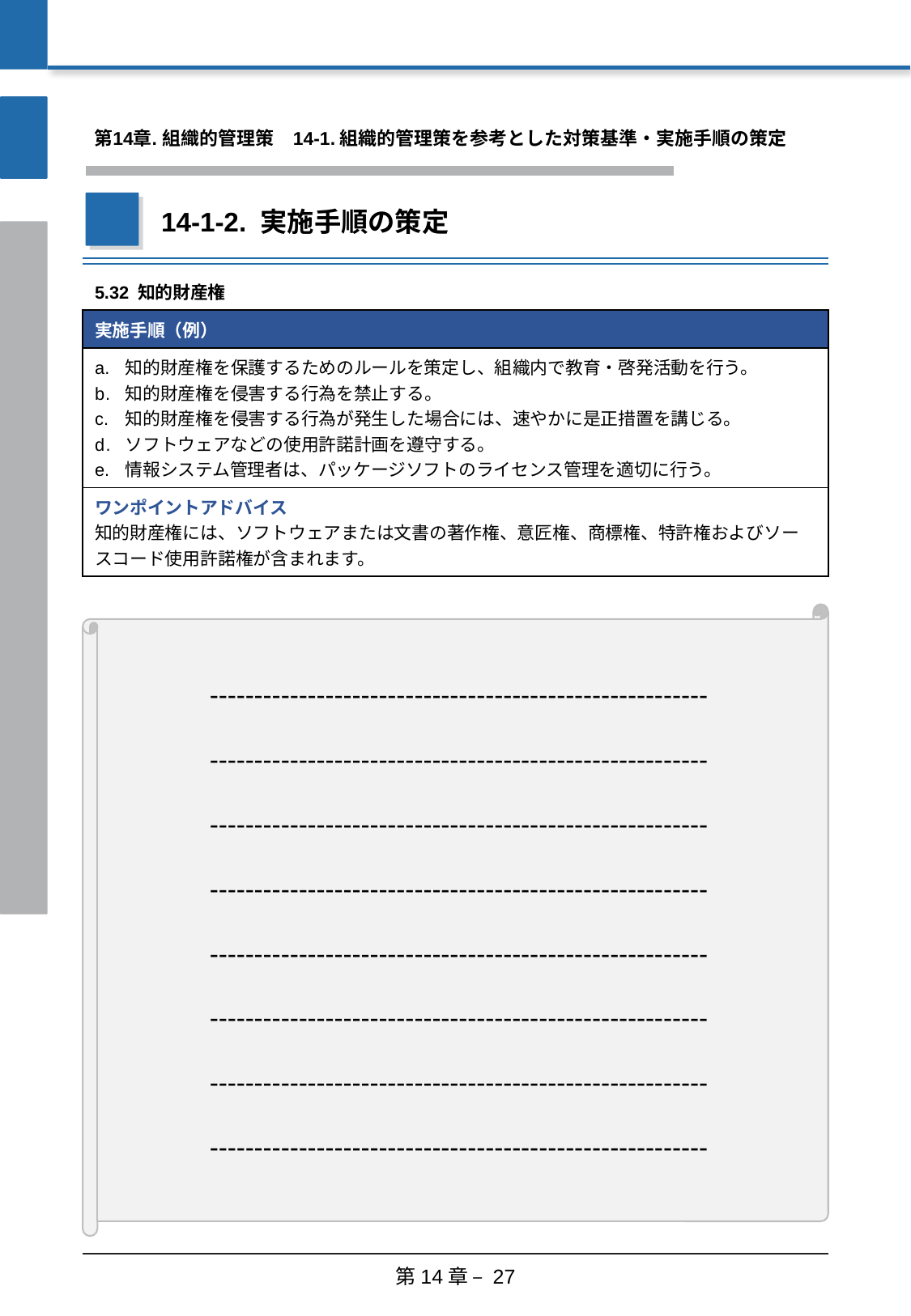

第14章. 組織的管理策
　14-1. 組織的管理策を参考とした対策基準・実施手順の策定
14-1-2. 実施手順の策定
| 5.32 知的財産権 |
| --- |
| 実施手順（例） |
| 知的財産権を保護するためのルールを策定し、組織内で教育・啓発活動を行う。 知的財産権を侵害する行為を禁止する。 知的財産権を侵害する行為が発生した場合には、速やかに是正措置を講じる。 ソフトウェアなどの使用許諾計画を遵守する。 情報システム管理者は、パッケージソフトのライセンス管理を適切に行う。 |
| ワンポイントアドバイス 知的財産権には、ソフトウェアまたは文書の著作権、意匠権、商標権、特許権およびソースコード使用許諾権が含まれます。 |
--------------------------------------------------------

--------------------------------------------------------

--------------------------------------------------------

--------------------------------------------------------

--------------------------------------------------------

--------------------------------------------------------

--------------------------------------------------------

--------------------------------------------------------
第14章 – 27